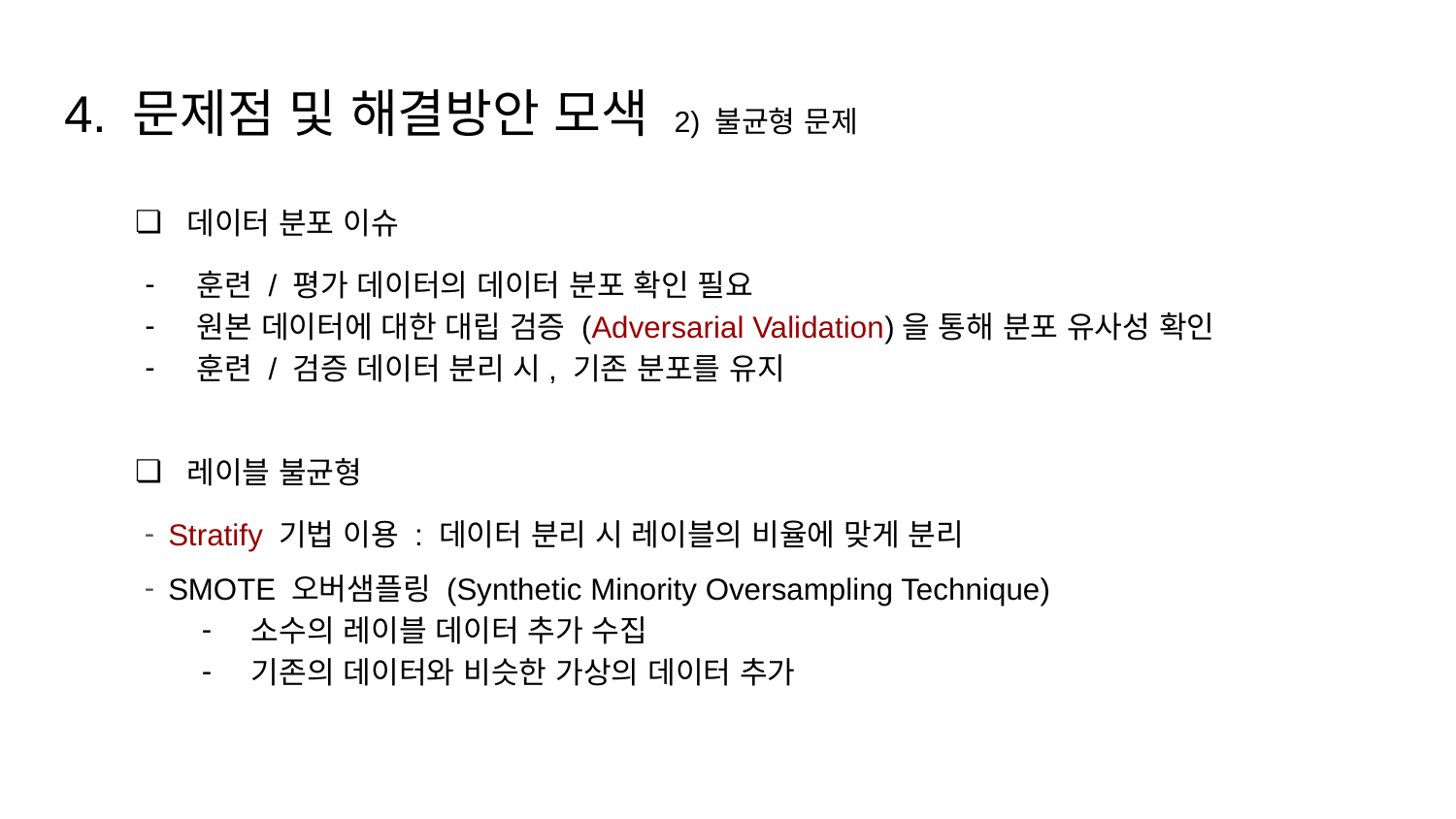

# 4. 문제점 및 해결방안 모색 2) 불균형 문제

데이터 분포 이슈
훈련 / 평가 데이터의 데이터 분포 확인 필요
원본 데이터에 대한 대립 검증 (Adversarial Validation)을 통해 분포 유사성 확인
훈련 / 검증 데이터 분리 시, 기존 분포를 유지

레이블 불균형
 Stratify 기법 이용 : 데이터 분리 시 레이블의 비율에 맞게 분리
 SMOTE 오버샘플링 (Synthetic Minority Oversampling Technique)
 소수의 레이블 데이터 추가 수집
 기존의 데이터와 비슷한 가상의 데이터 추가